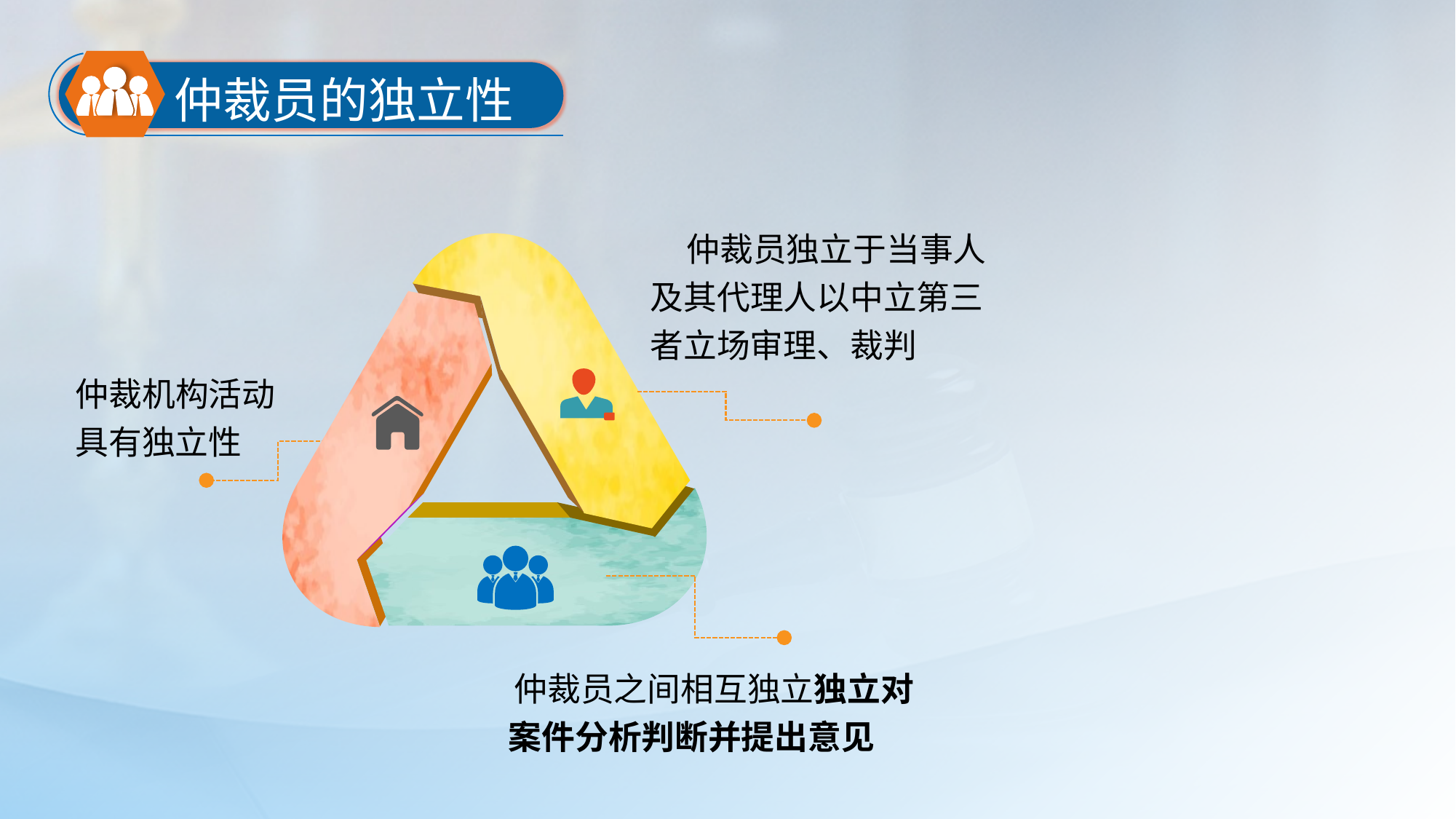

仲裁员的独立性
仲裁员独立于当事人及其代理人以中立第三者立场审理、裁判

仲裁机构活动
具有独立性

仲裁员之间相互独立独立对
    案件分析判断并提出意见